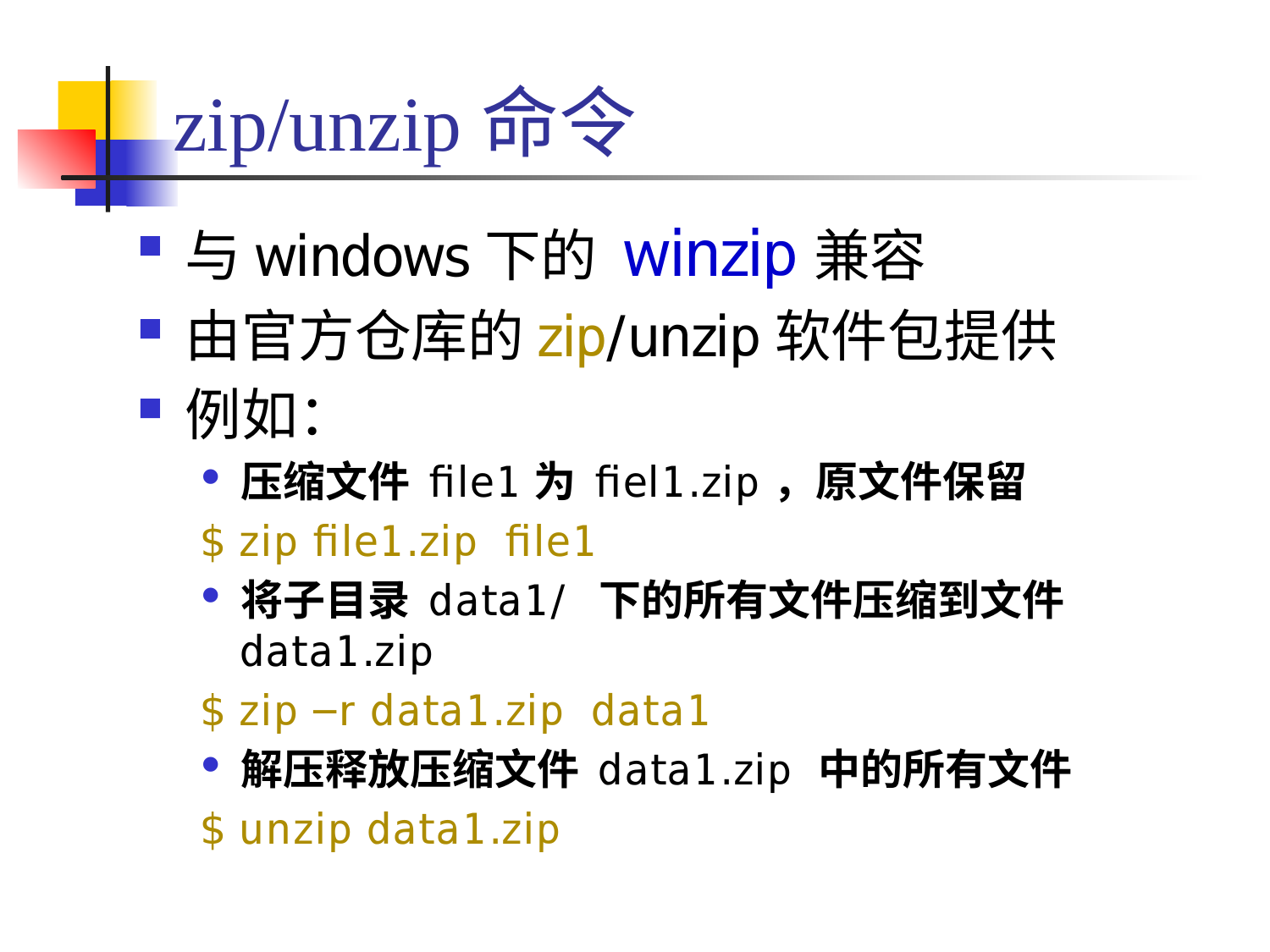

# zip/unzip命令
与windows下的 winzip兼容
由官方仓库的zip/unzip软件包提供
例如：
压缩文件 file1为 fiel1.zip，原文件保留
$ zip file1.zip  file1
将子目录 data1/ 下的所有文件压缩到文件 data1.zip
$ zip –r data1.zip  data1
解压释放压缩文件 data1.zip 中的所有文件
$ unzip data1.zip